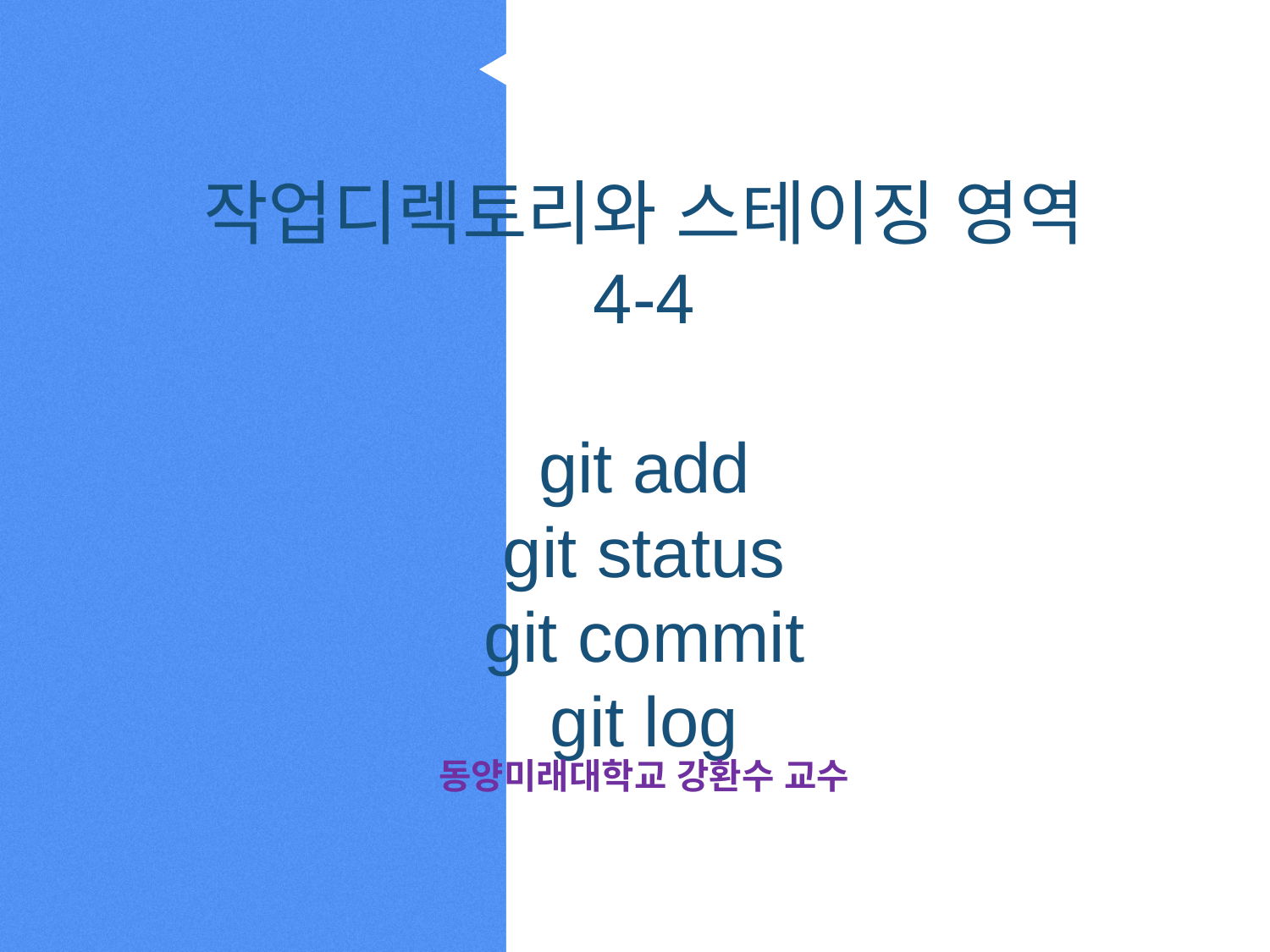

작업디렉토리와 스테이징 영역
4-4

git add
git status
git commit
git log
동양미래대학교 강환수 교수